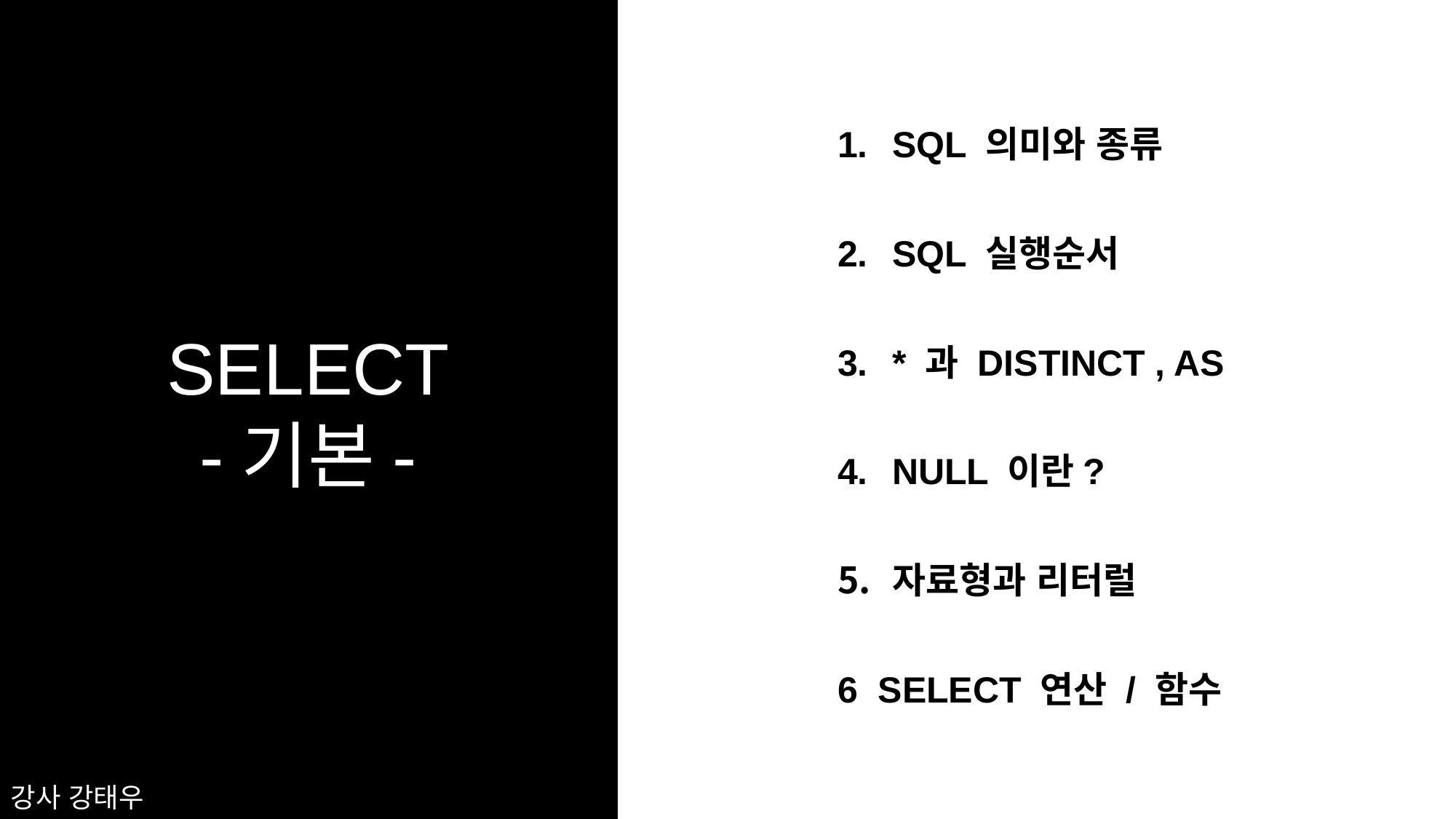

SELECT
-기본-
SQL 의미와 종류

SQL 실행순서

* 과 DISTINCT , AS

NULL 이란?

자료형과 리터럴

6  SELECT 연산 / 함수
강사 강태우